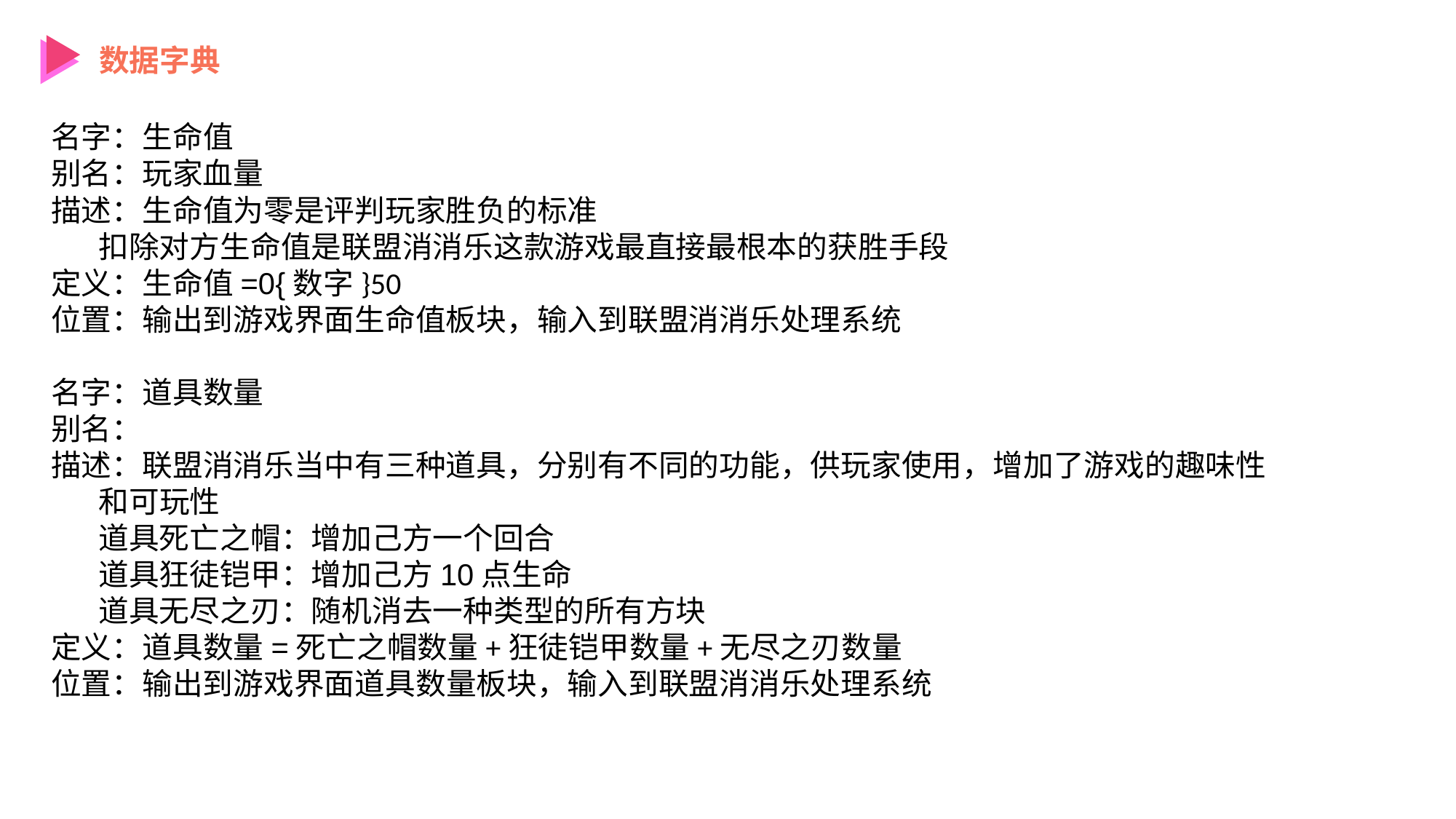

数据字典
名字：生命值别名：玩家血量描述：生命值为零是评判玩家胜负的标准      扣除对方生命值是联盟消消乐这款游戏最直接最根本的获胜手段定义：生命值=0{数字}50
位置：输出到游戏界面生命值板块，输入到联盟消消乐处理系统 名字：道具数量别名：描述：联盟消消乐当中有三种道具，分别有不同的功能，供玩家使用，增加了游戏的趣味性        和可玩性      道具死亡之帽：增加己方一个回合      道具狂徒铠甲：增加己方10点生命      道具无尽之刃：随机消去一种类型的所有方块
定义：道具数量=死亡之帽数量+狂徒铠甲数量+无尽之刃数量位置：输出到游戏界面道具数量板块，输入到联盟消消乐处理系统